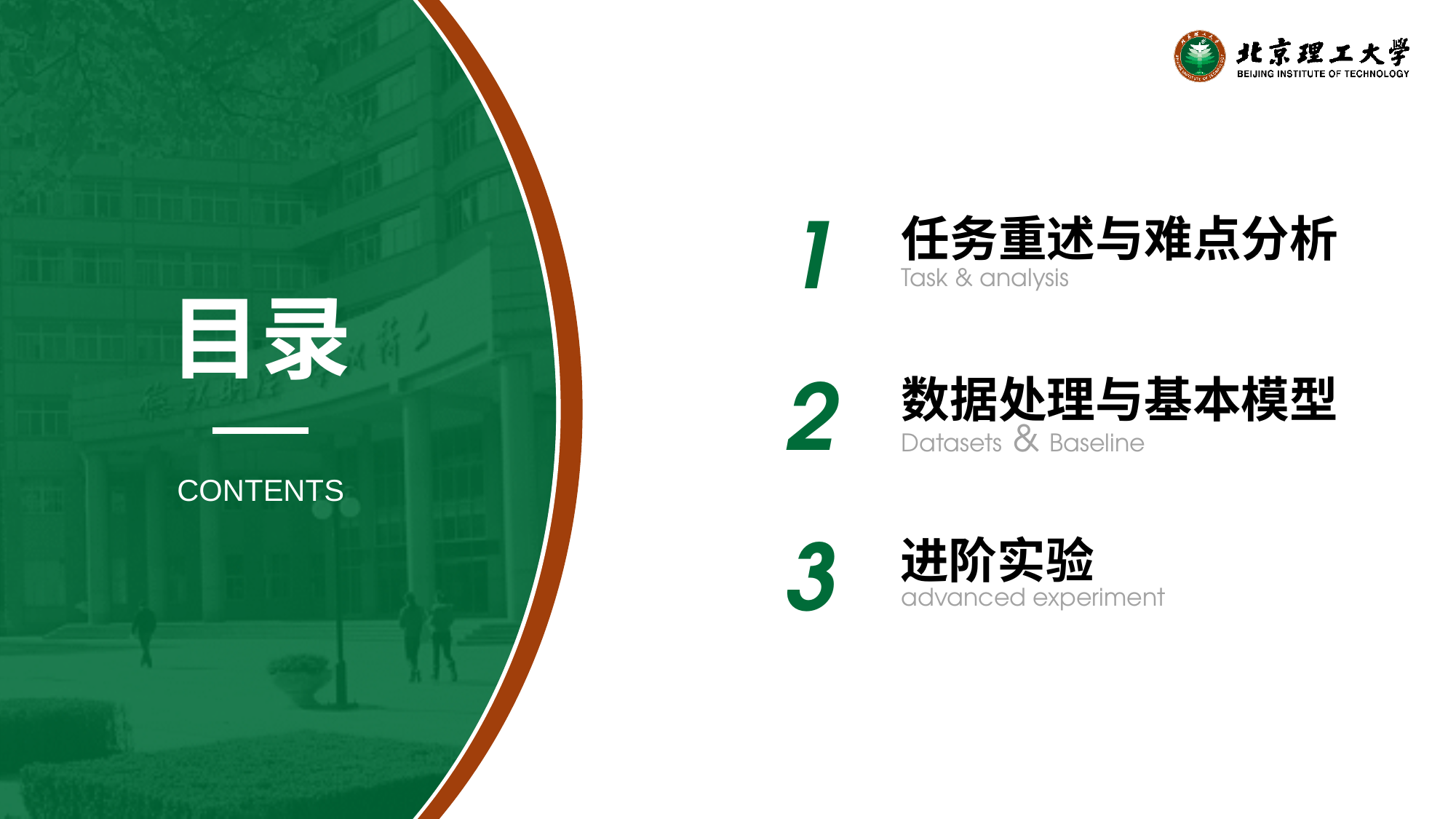

1
任务重述与难点分析
Task & analysis

目录
2
数据处理与基本模型
Datasets & Baseline

CONTENTS
3
进阶实验
advanced experiment